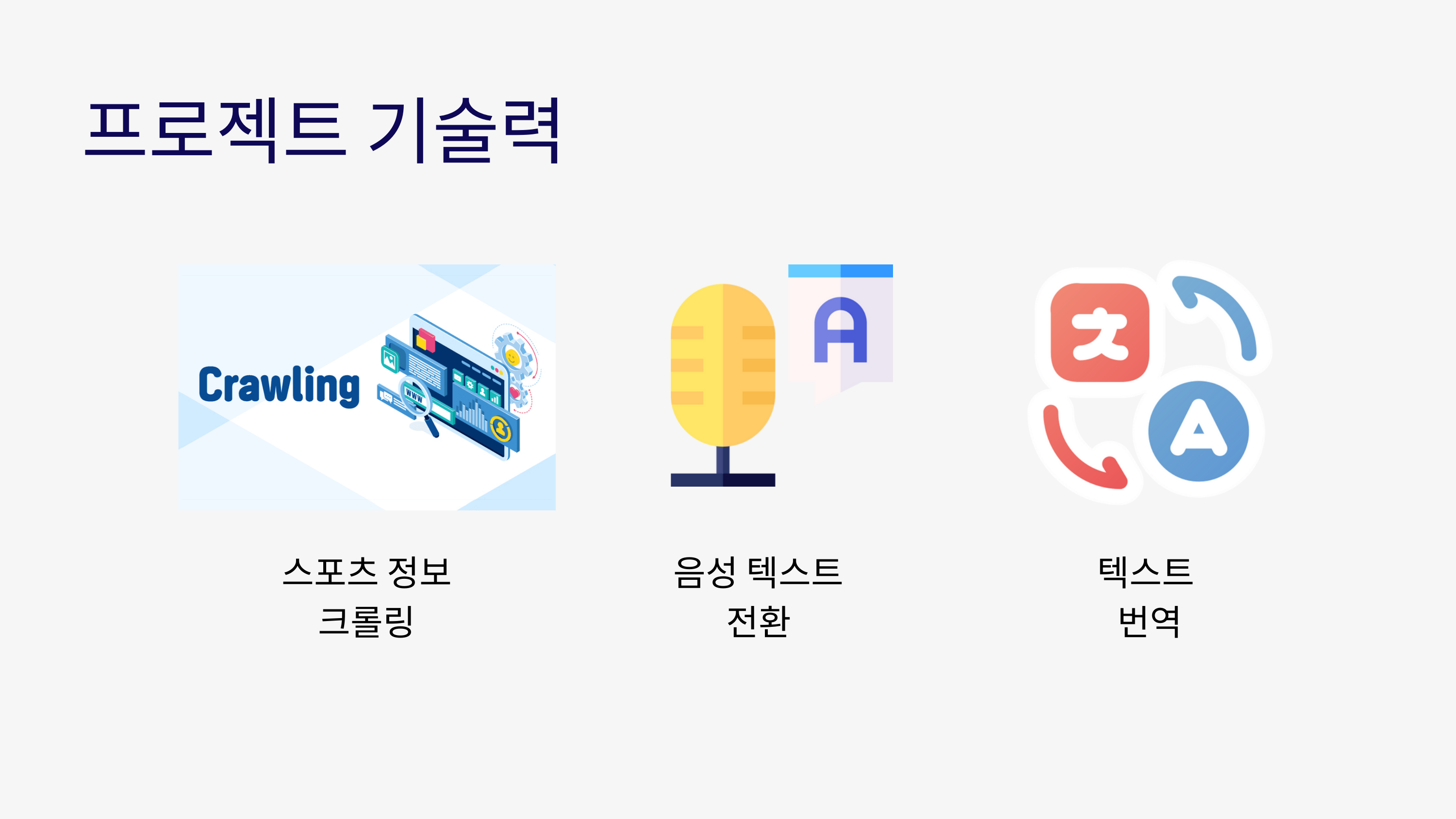

프로젝트 기술력

스포츠 정보
크롤링

음성 텍스트
전환

텍스트
번역